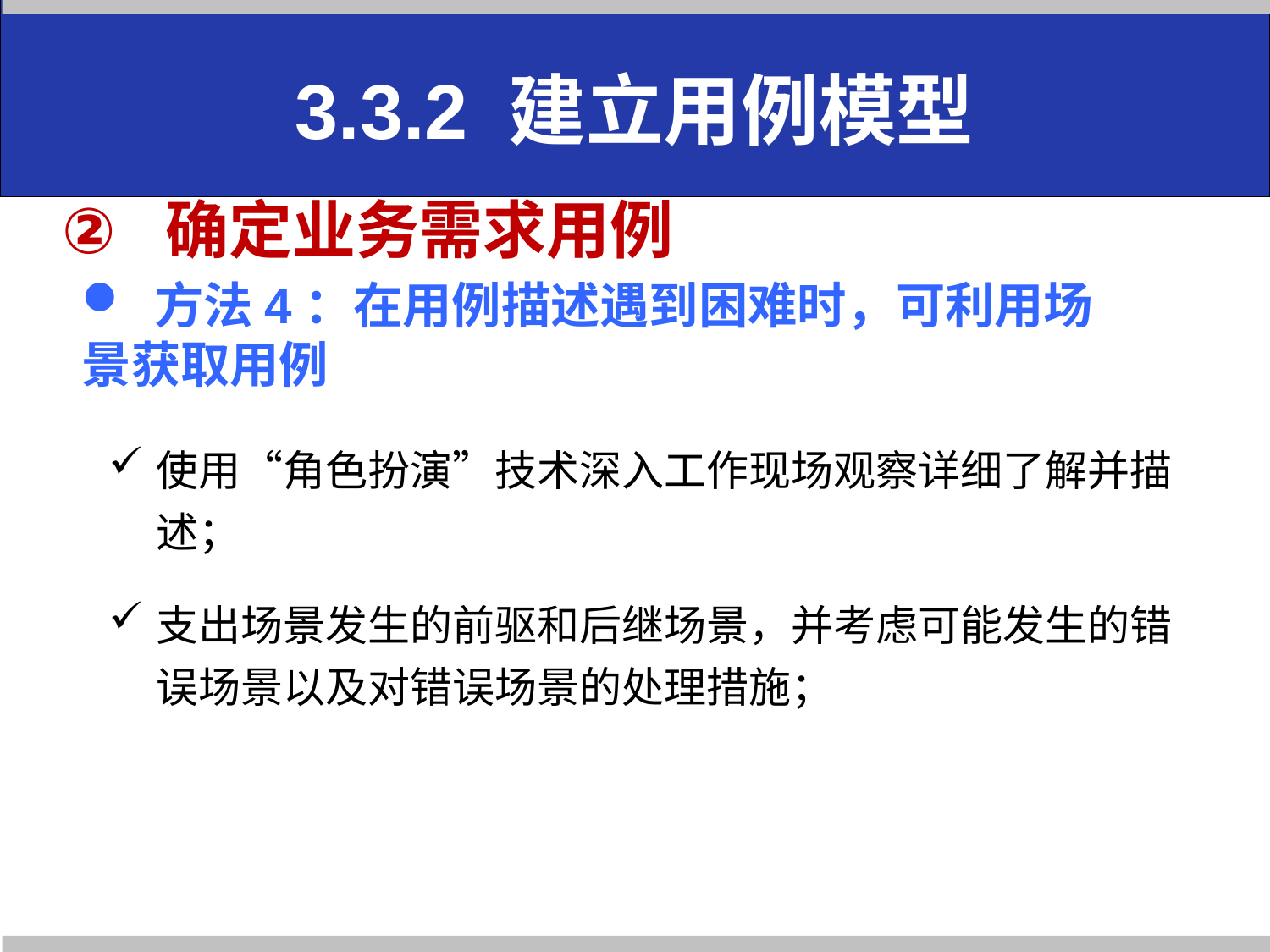

# 3.3.2 建立用例模型
确定业务需求用例
 方法4：在用例描述遇到困难时，可利用场景获取用例
使用“角色扮演”技术深入工作现场观察详细了解并描述；
支出场景发生的前驱和后继场景，并考虑可能发生的错误场景以及对错误场景的处理措施；

175